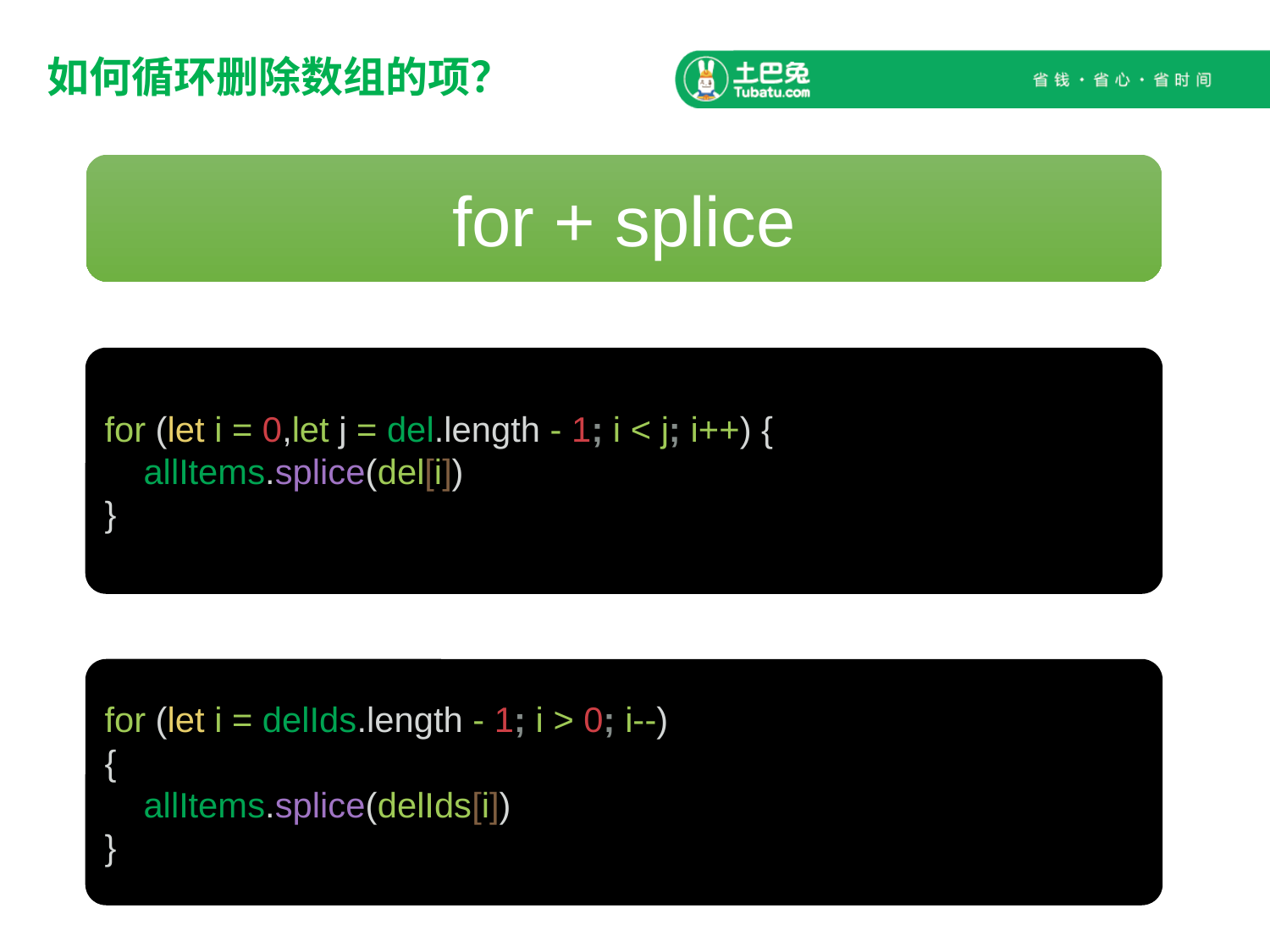

# 如何循环删除数组的项？
for + splice

for (let i = 0,let j = del.length - 1; i < j; i++) {
    allItems.splice(del[i])
}
for (let i = delIds.length - 1; i > 0; i--)
{
    allItems.splice(delIds[i])
}